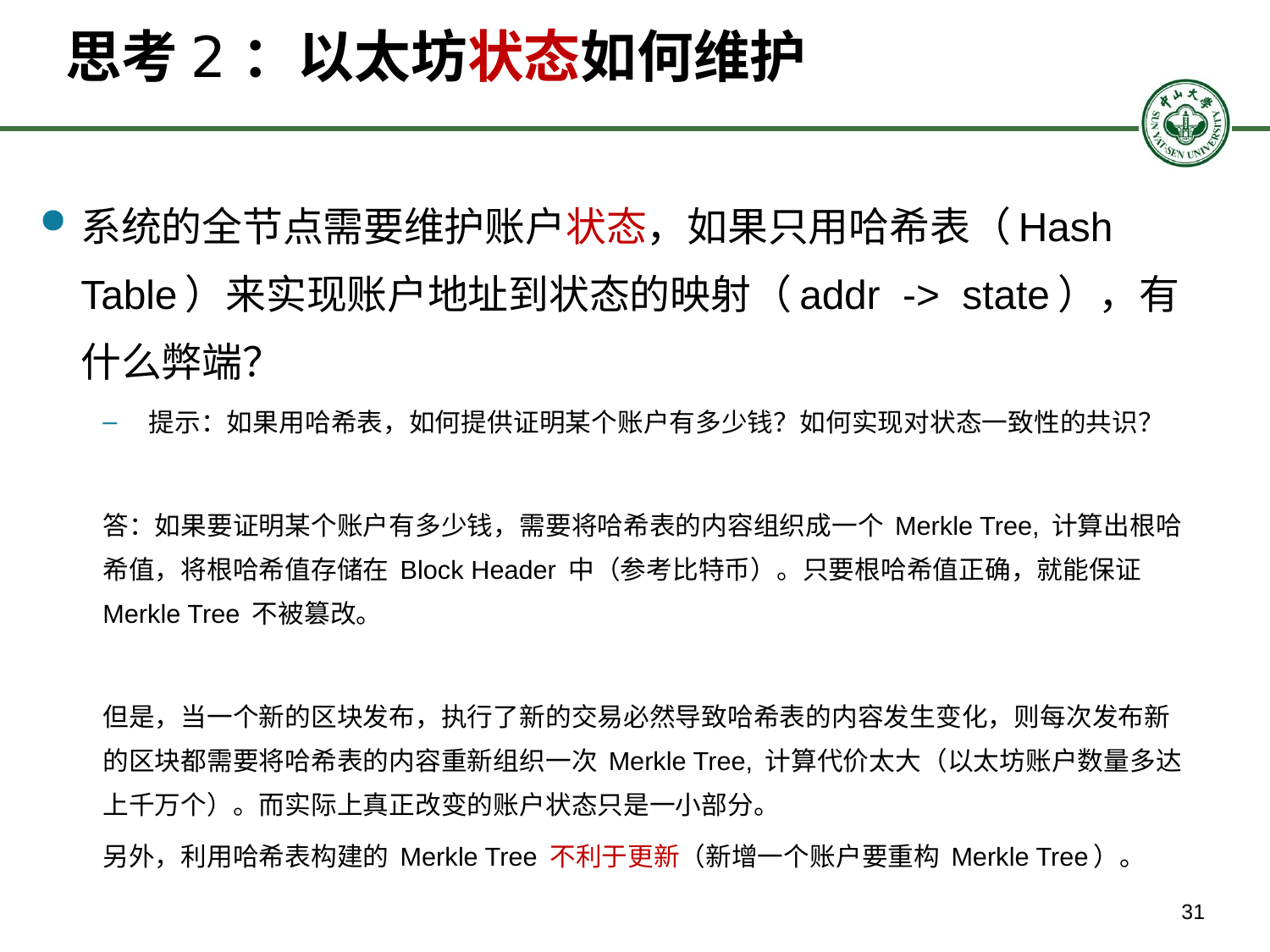

# 思考2：以太坊状态如何维护
系统的全节点需要维护账户状态，如果只用哈希表（Hash Table）来实现账户地址到状态的映射（addr  ->  state），有什么弊端？
提示：如果用哈希表，如何提供证明某个账户有多少钱？如何实现对状态一致性的共识？

答：如果要证明某个账户有多少钱，需要将哈希表的内容组织成一个 Merkle Tree, 计算出根哈希值，将根哈希值存储在 Block Header 中（参考比特币）。只要根哈希值正确，就能保证 Merkle Tree 不被篡改。

但是，当一个新的区块发布，执行了新的交易必然导致哈希表的内容发生变化，则每次发布新的区块都需要将哈希表的内容重新组织一次 Merkle Tree, 计算代价太大（以太坊账户数量多达上千万个）。而实际上真正改变的账户状态只是一小部分。
另外，利用哈希表构建的 Merkle Tree 不利于更新（新增一个账户要重构 Merkle Tree）。